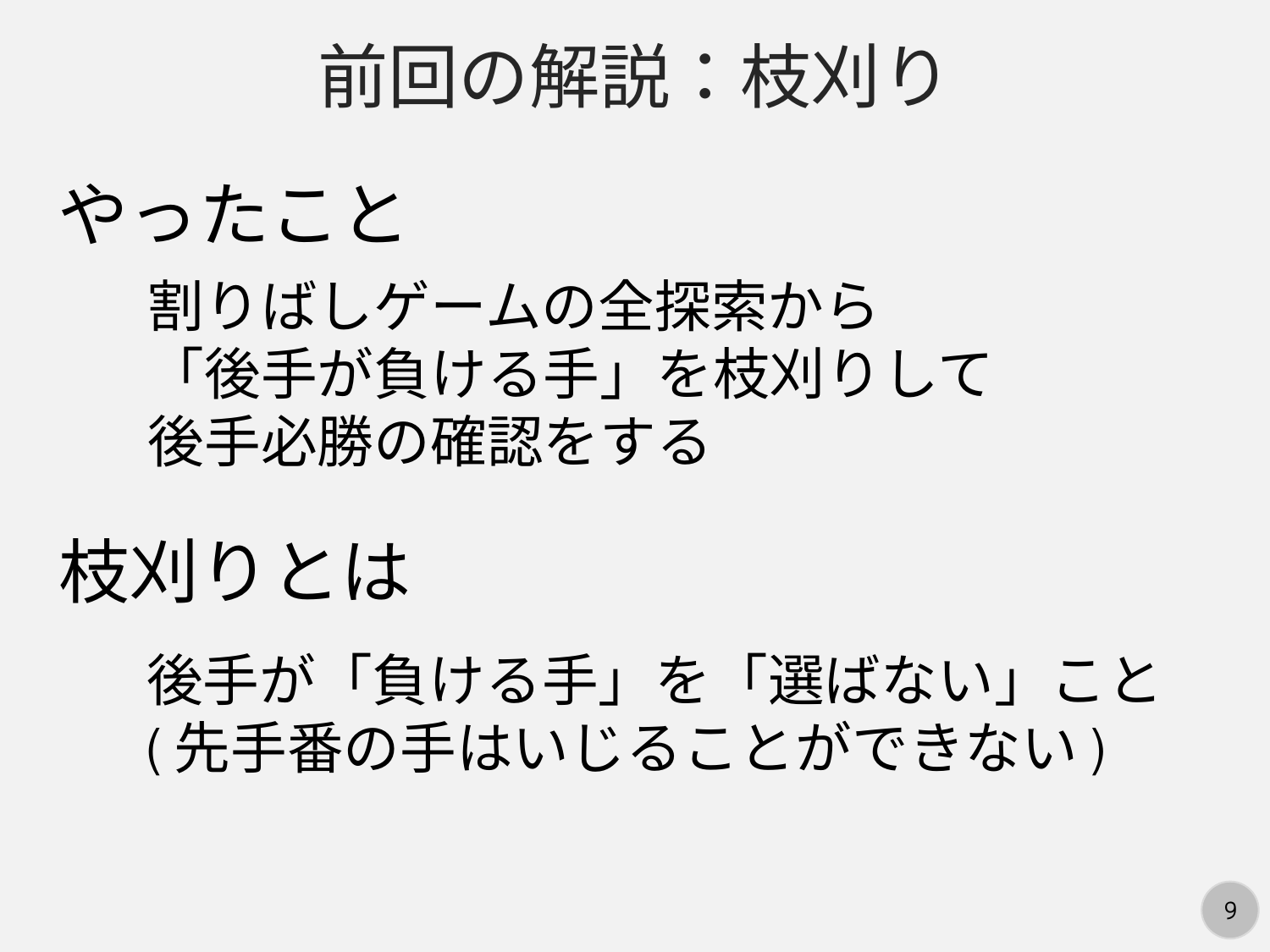

前回の解説：枝刈り
やったこと
割りばしゲームの全探索から
「後手が負ける手」を枝刈りして
後手必勝の確認をする
枝刈りとは
後手が「負ける手」を「選ばない」こと
(先手番の手はいじることができない)